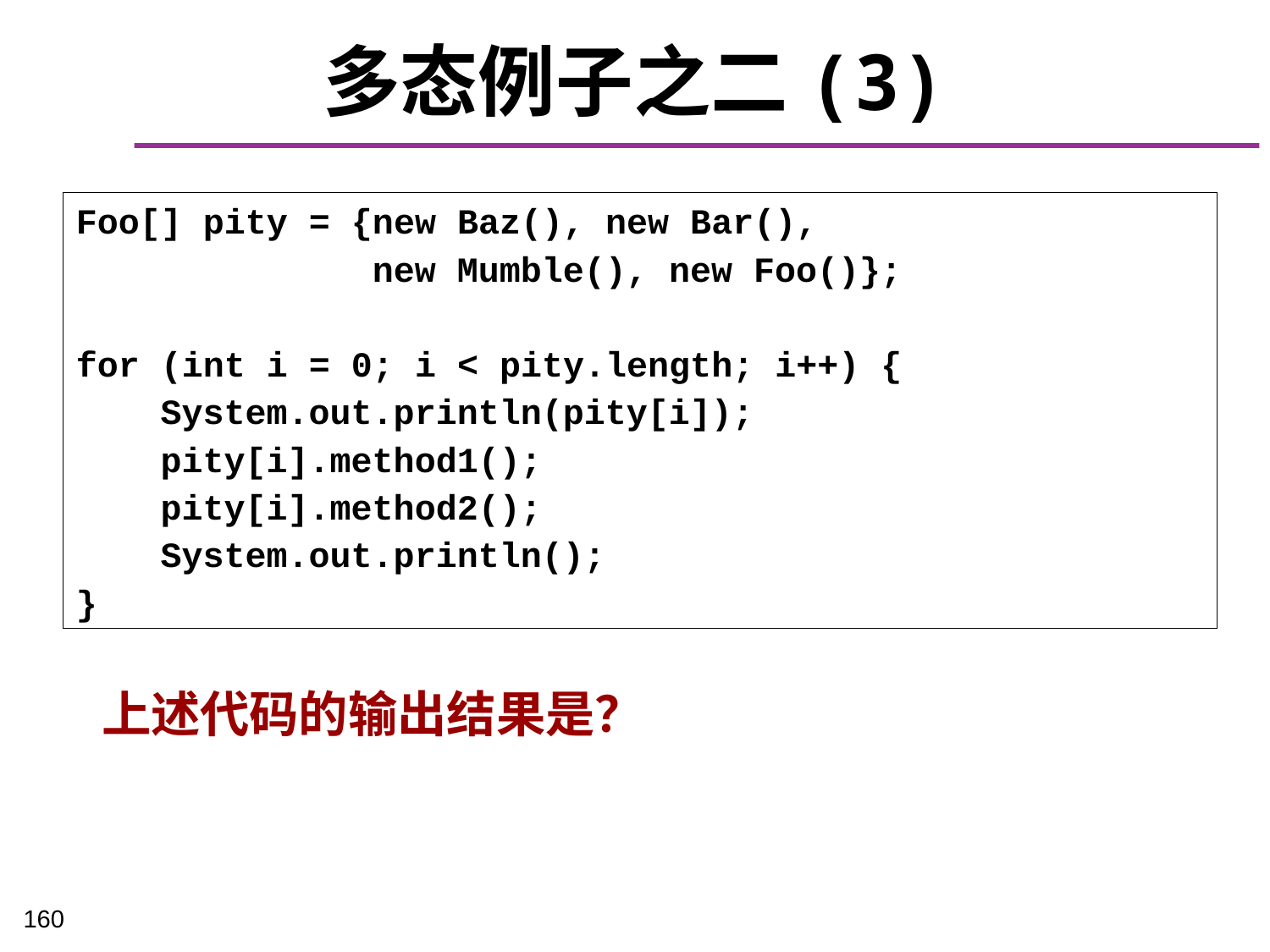

# 多态例子之二(3)
Foo[] pity = {new Baz(), new Bar(),
              new Mumble(), new Foo()};

for (int i = 0; i < pity.length; i++) {
    System.out.println(pity[i]);
    pity[i].method1();
    pity[i].method2();
    System.out.println();
}
上述代码的输出结果是？
160